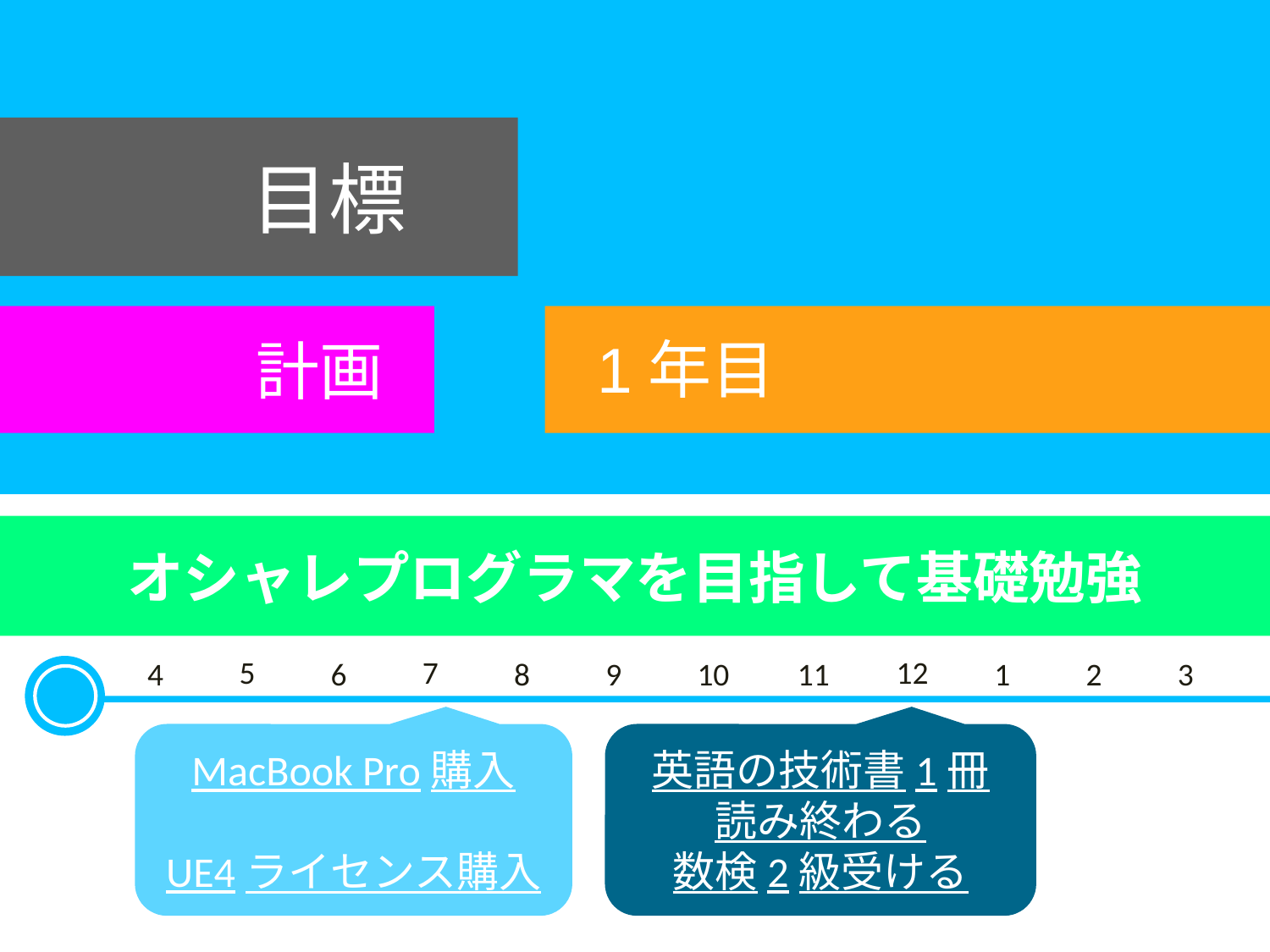

# 目標

計画

1年目

オシャレプログラマを目指して基礎勉強
5
7
12
4
6
9
10
1
2
3
8
11

MacBook Pro購入

UE4ライセンス購入
英語の技術書1冊
読み終わる
数検2級受ける